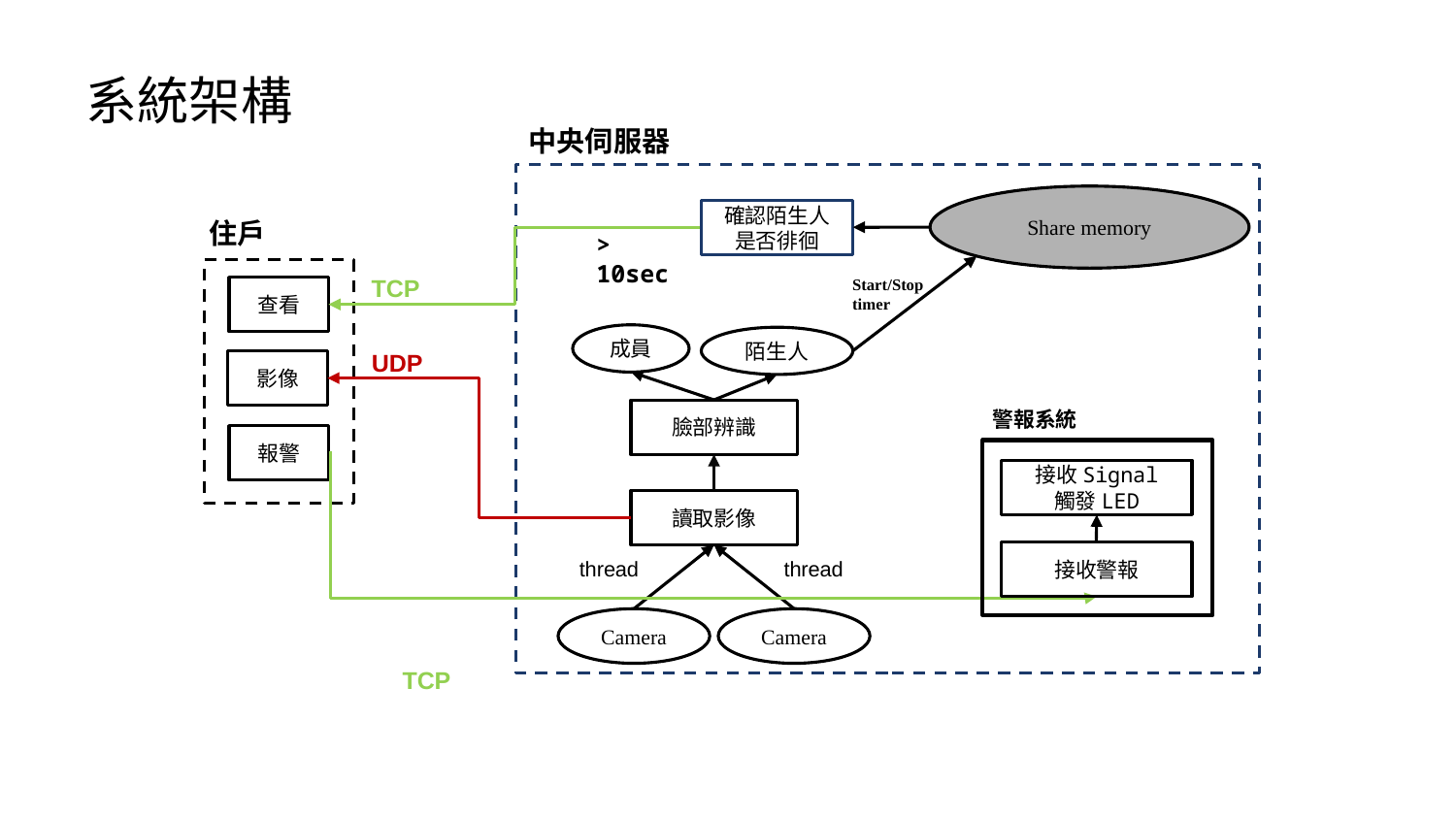

系統架構
中央伺服器

Share memory
確認陌生人是否徘徊
住戶

查看
影像
報警
> 10sec
TCP
Start/Stop timer
成員
陌生人
UDP
警報系統
臉部辨識

接收Signal
觸發LED
接收警報
讀取影像
thread
thread
Camera
Camera
TCP